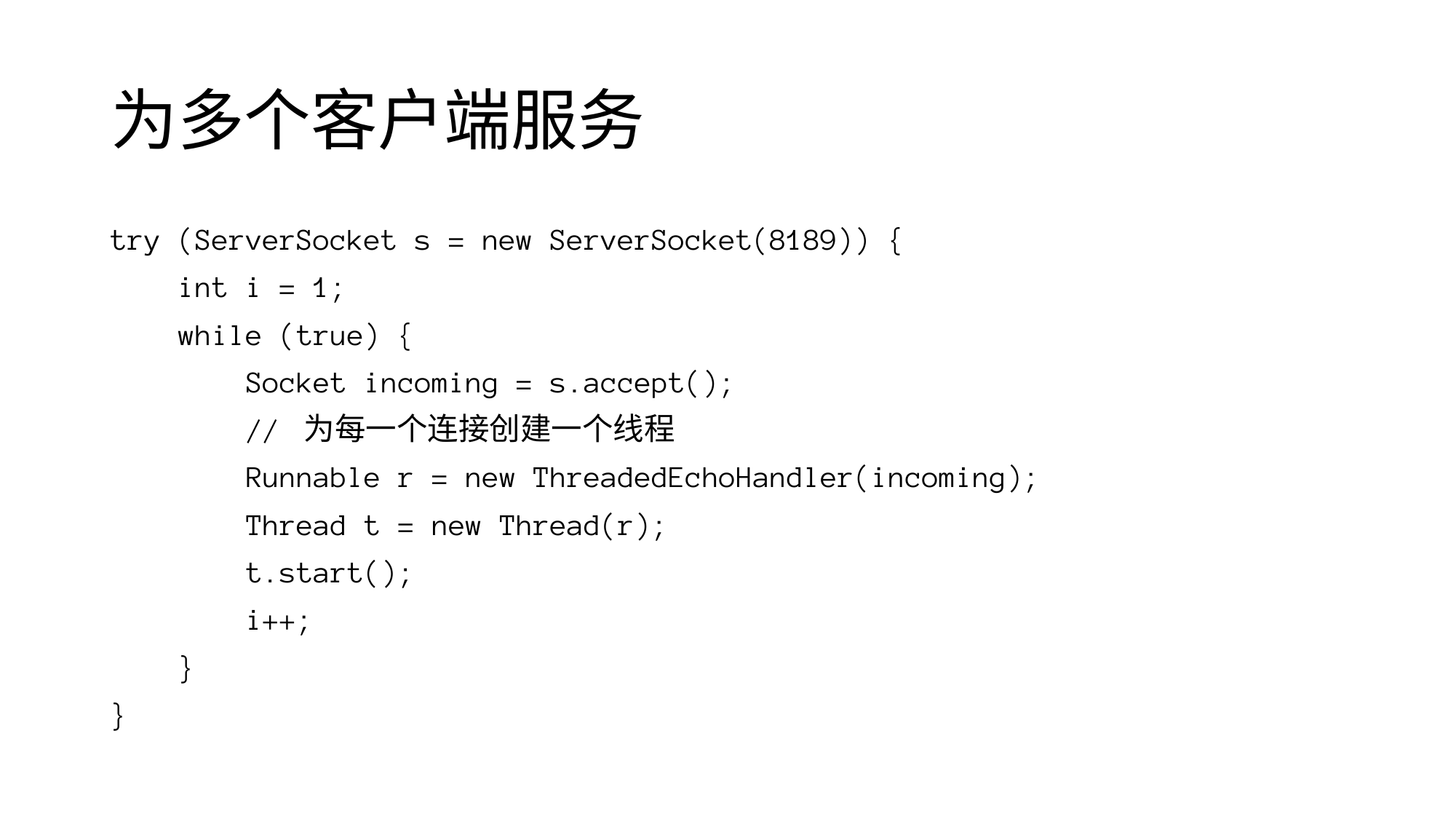

# 为多个客户端服务
try (ServerSocket s = new ServerSocket(8189)) {
    int i = 1;
    while (true) {
        Socket incoming = s.accept();
        // 为每一个连接创建一个线程
        Runnable r = new ThreadedEchoHandler(incoming);
        Thread t = new Thread(r);
        t.start();
        i++;
    }
}